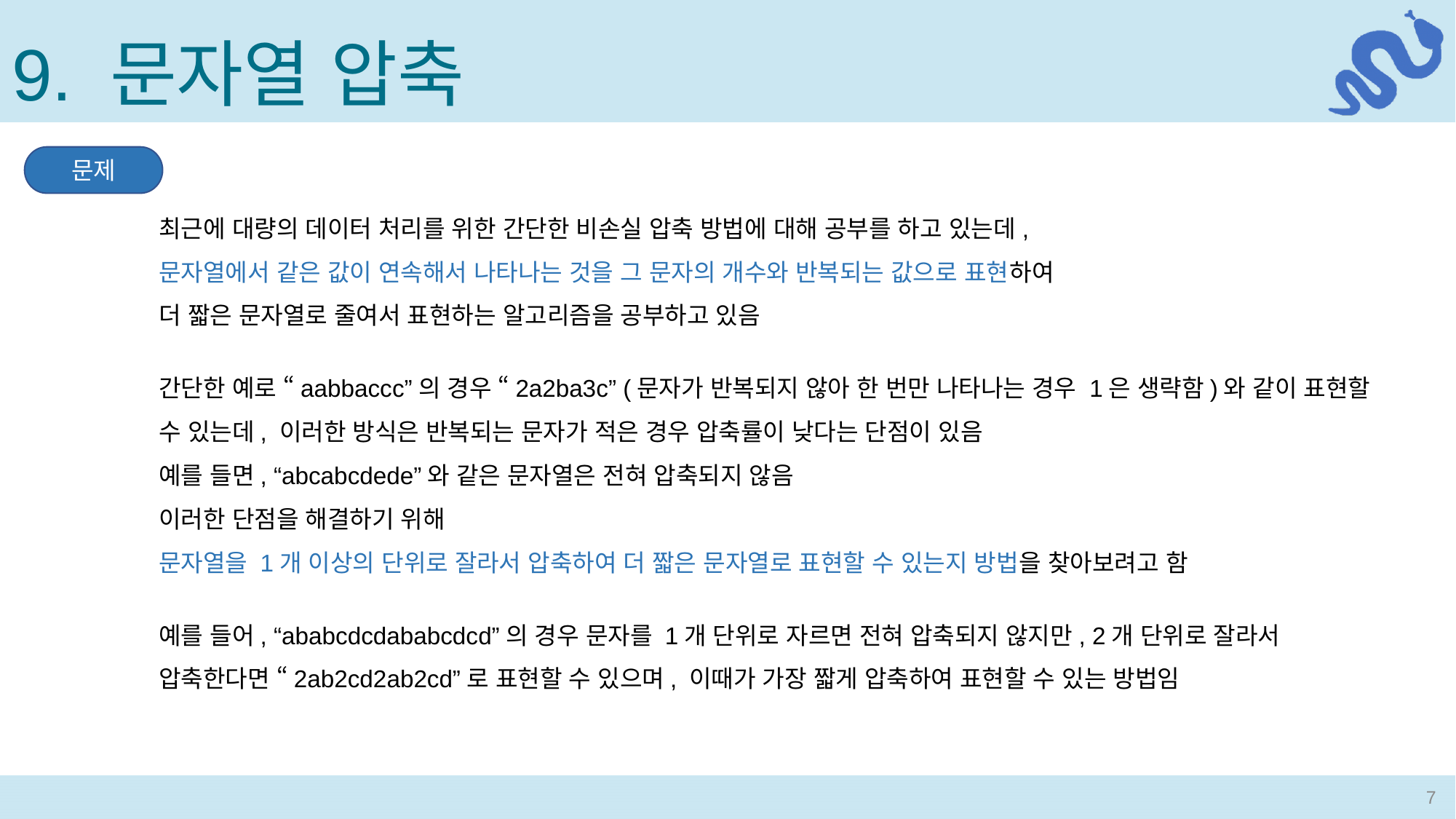

9. 문자열 압축
문제
최근에 대량의 데이터 처리를 위한 간단한 비손실 압축 방법에 대해 공부를 하고 있는데,
문자열에서 같은 값이 연속해서 나타나는 것을 그 문자의 개수와 반복되는 값으로 표현하여
더 짧은 문자열로 줄여서 표현하는 알고리즘을 공부하고 있음

간단한 예로 “aabbaccc”의 경우 “2a2ba3c” (문자가 반복되지 않아 한 번만 나타나는 경우 1은 생략함)와 같이 표현할 수 있는데, 이러한 방식은 반복되는 문자가 적은 경우 압축률이 낮다는 단점이 있음
예를 들면, “abcabcdede”와 같은 문자열은 전혀 압축되지 않음
이러한 단점을 해결하기 위해
문자열을 1개 이상의 단위로 잘라서 압축하여 더 짧은 문자열로 표현할 수 있는지 방법을 찾아보려고 함

예를 들어, “ababcdcdababcdcd”의 경우 문자를 1개 단위로 자르면 전혀 압축되지 않지만, 2개 단위로 잘라서 압축한다면 “2ab2cd2ab2cd”로 표현할 수 있으며, 이때가 가장 짧게 압축하여 표현할 수 있는 방법임
7